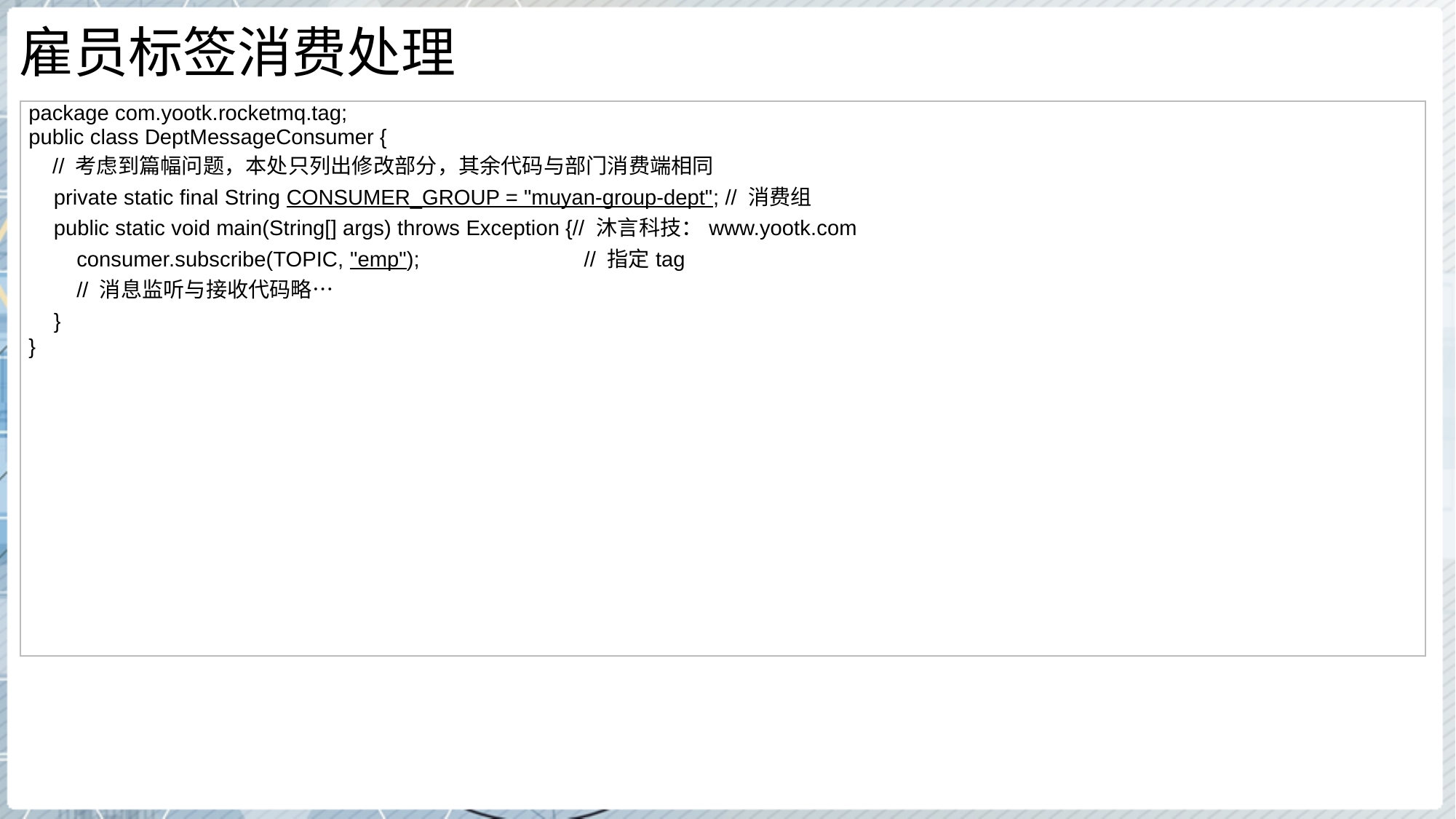

# 雇员标签消费处理
| package com.yootk.rocketmq.tag; public class DeptMessageConsumer { // 考虑到篇幅问题，本处只列出修改部分，其余代码与部门消费端相同 private static final String CONSUMER\_GROUP = "muyan-group-dept"; // 消费组 public static void main(String[] args) throws Exception {// 沐言科技：www.yootk.com consumer.subscribe(TOPIC, "emp"); // 指定tag // 消息监听与接收代码略… } } |
| --- |